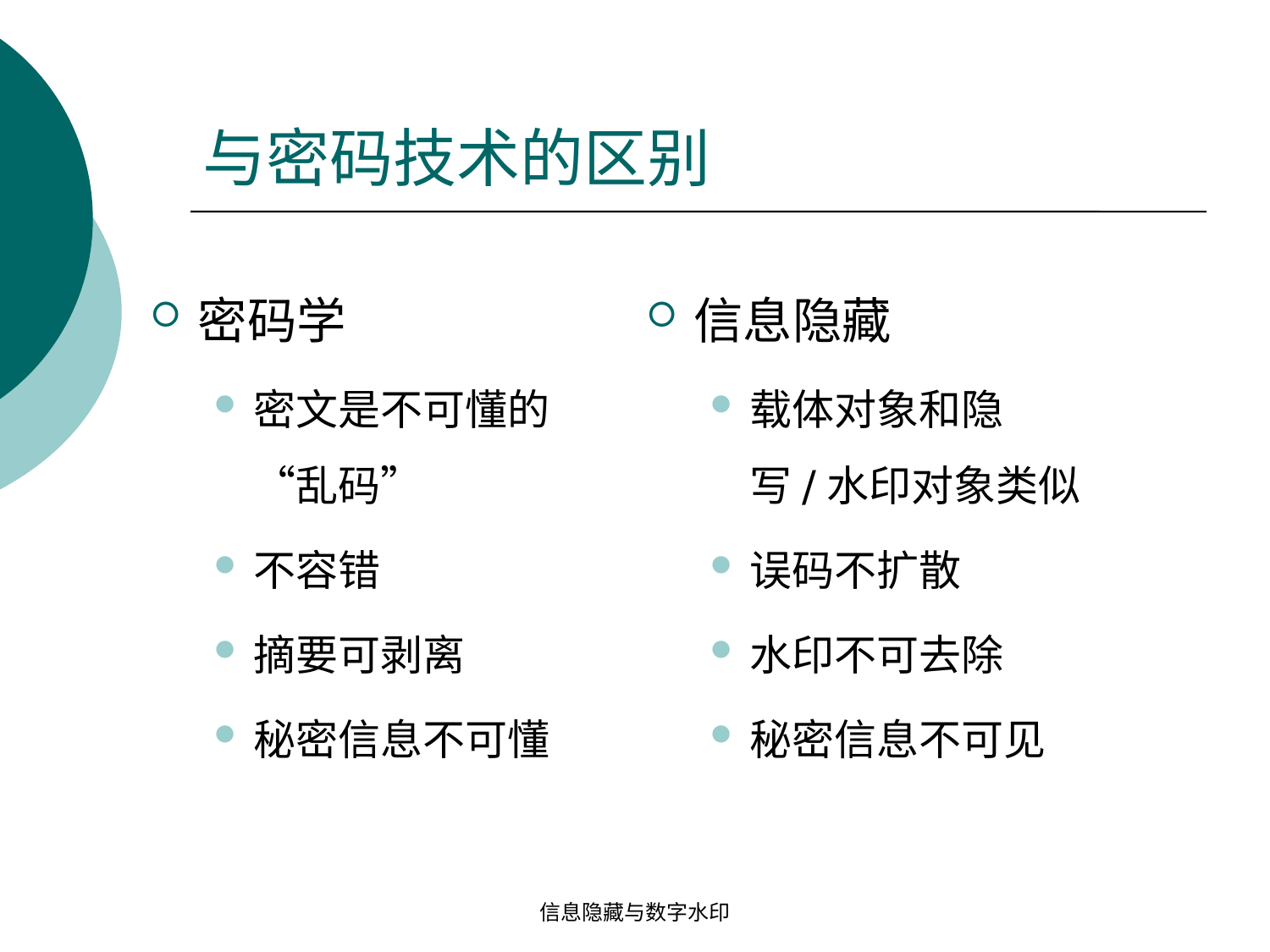

# 与密码技术的区别
密码学
密文是不可懂的“乱码”
不容错
摘要可剥离
秘密信息不可懂
信息隐藏
载体对象和隐写/水印对象类似
误码不扩散
水印不可去除
秘密信息不可见

信息隐藏与数字水印
25